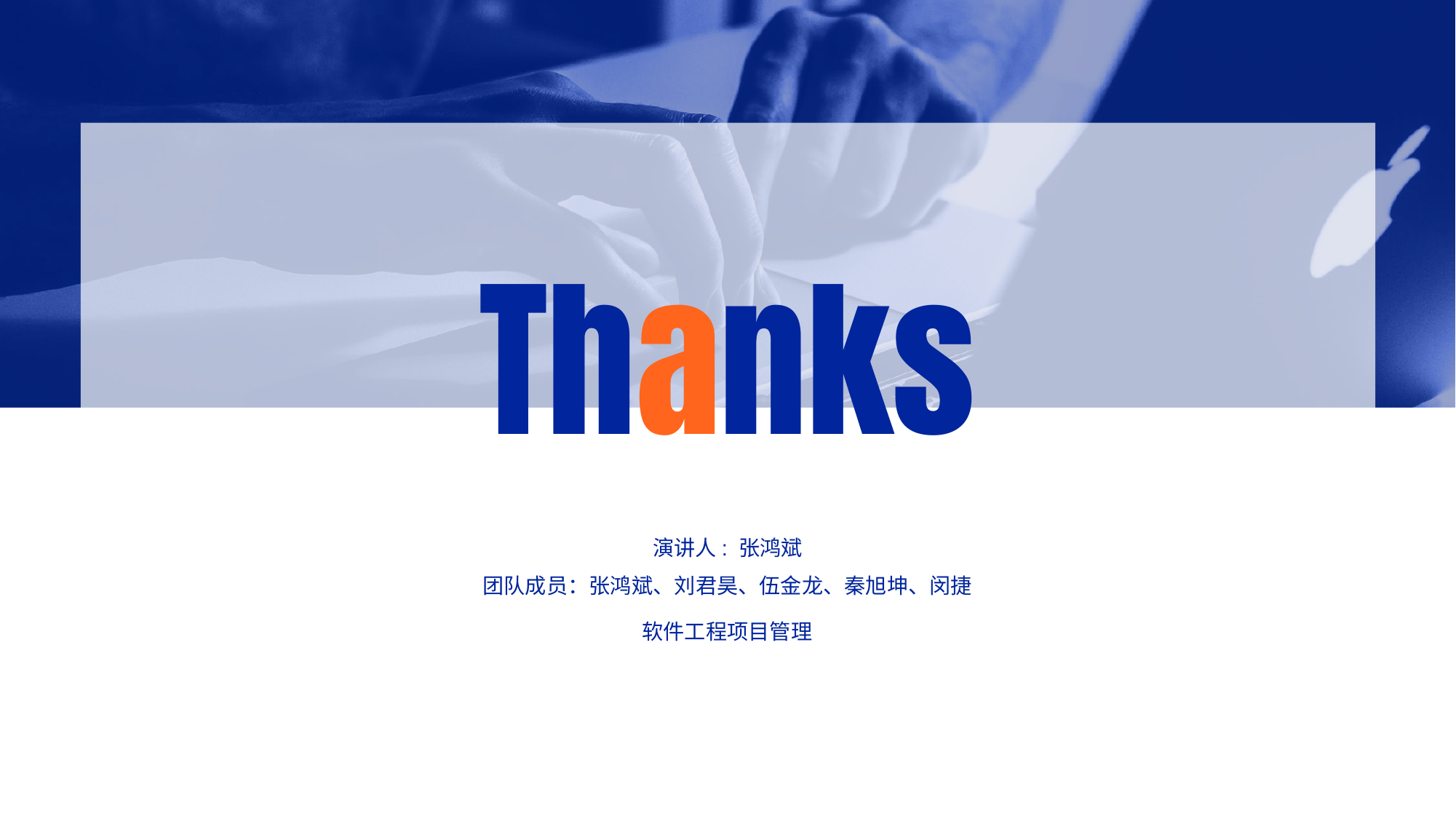

# Thanks
演讲人: 张鸿斌
团队成员：张鸿斌、刘君昊、伍金龙、秦旭坤、闵捷
软件工程项目管理